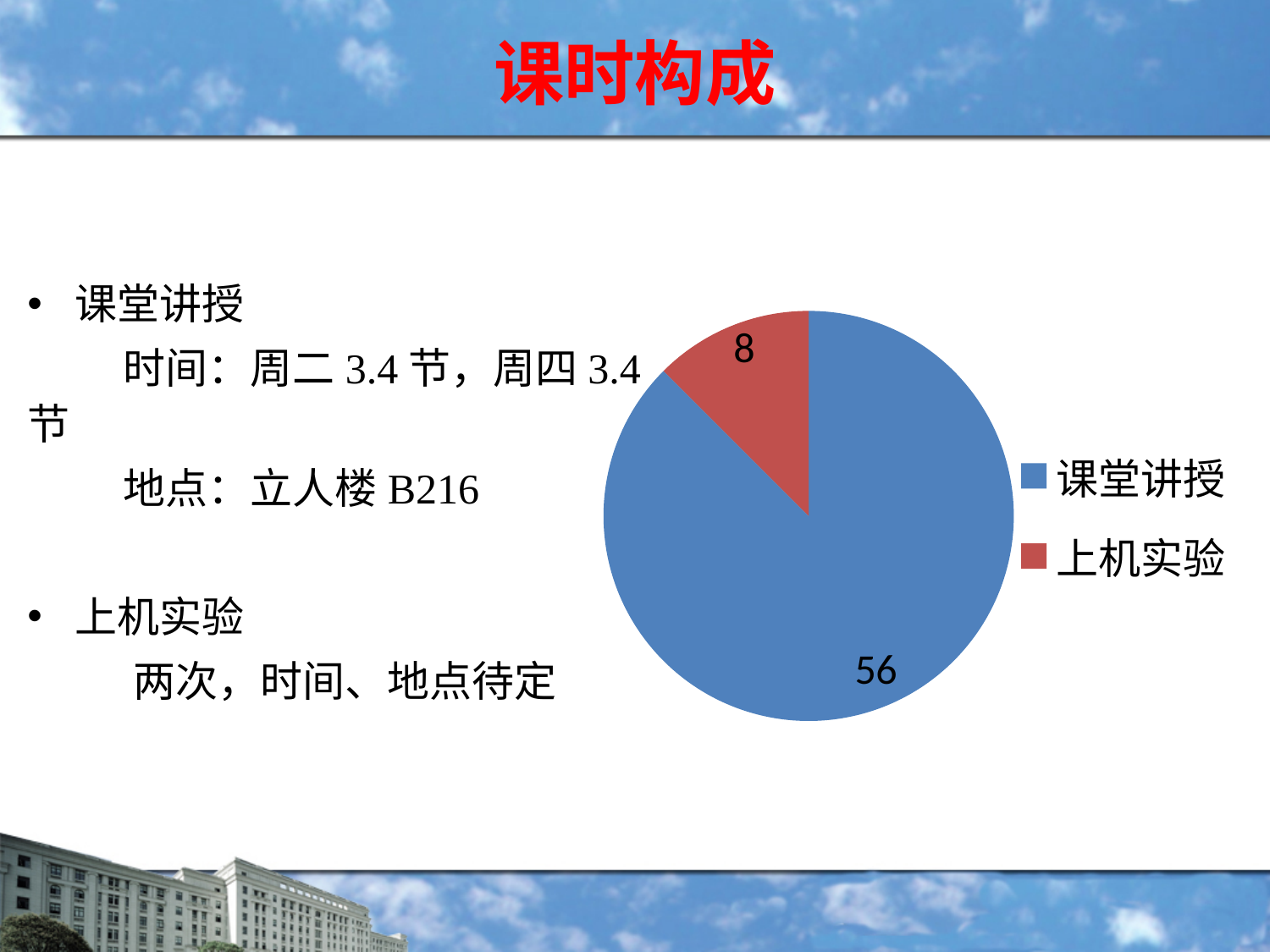

# 课时构成
课堂讲授
         时间：周二3.4节，周四3.4节
         地点：立人楼B216

上机实验
          两次，时间、地点待定

### Chart

| Category | 学时构成 |
|---|---|
| 课堂讲授 | 56.0 |
| 上机实验 | 8.0 |